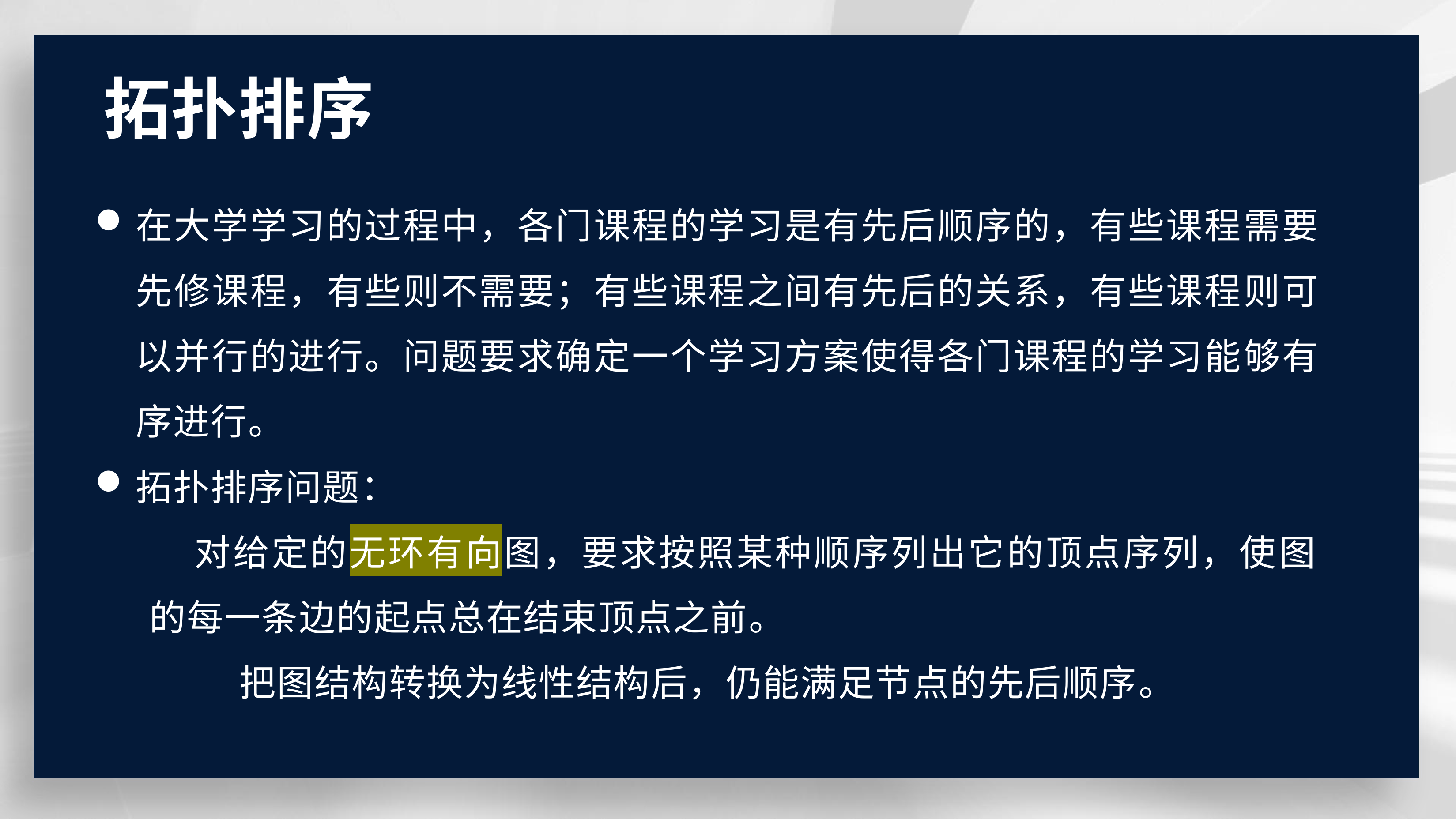

# 拓扑排序
在大学学习的过程中，各门课程的学习是有先后顺序的，有些课程需要 先修课程，有些则不需要；有些课程之间有先后的关系，有些课程则可 以并行的进行。问题要求确定一个学习方案使得各门课程的学习能够有 序进行。
拓扑排序问题：
对给定的无环有向图，要求按照某种顺序列出它的顶点序列，使图 的每一条边的起点总在结束顶点之前。
把图结构转换为线性结构后，仍能满足节点的先后顺序。